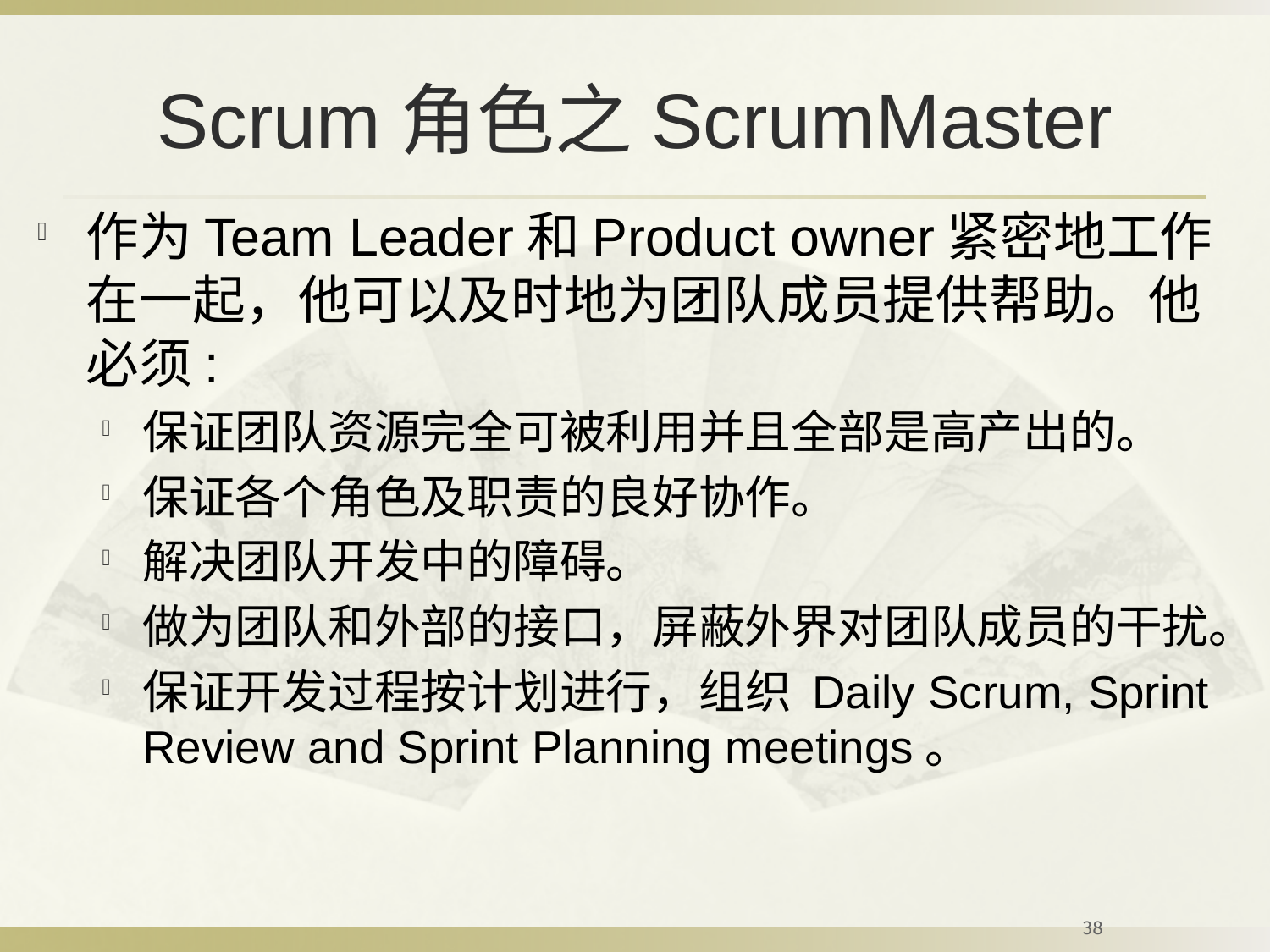

# Scrum角色之ScrumMaster
作为Team Leader和Product owner紧密地工作在一起，他可以及时地为团队成员提供帮助。他必须:
保证团队资源完全可被利用并且全部是高产出的。
保证各个角色及职责的良好协作。
解决团队开发中的障碍。
做为团队和外部的接口，屏蔽外界对团队成员的干扰。
保证开发过程按计划进行，组织 Daily Scrum, Sprint Review and Sprint Planning meetings。
38